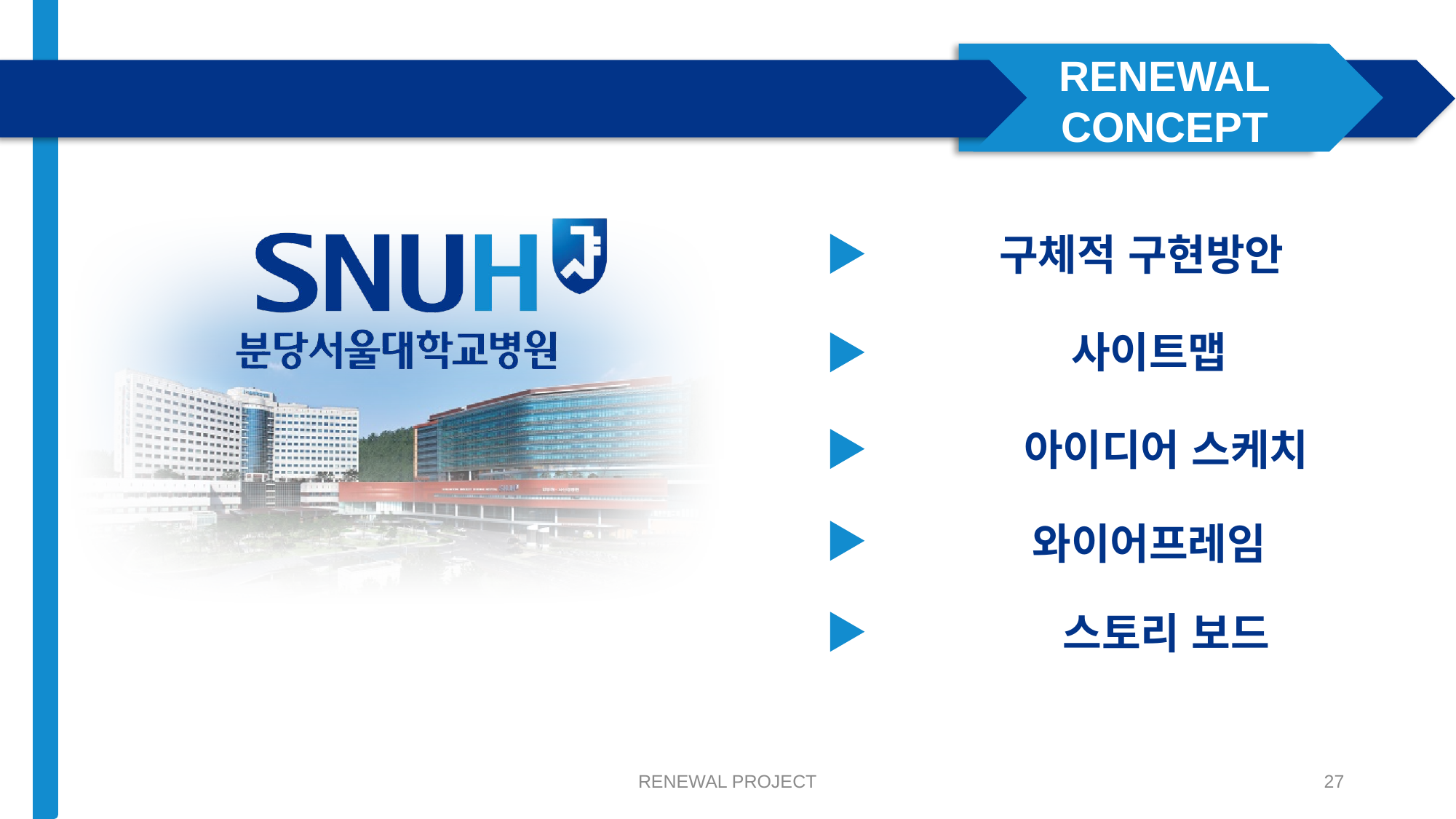

구체적 구현방안

사이트맵

아이디어 스케치

와이어프레임

스토리 보드

RENEWAL PROJECT
27